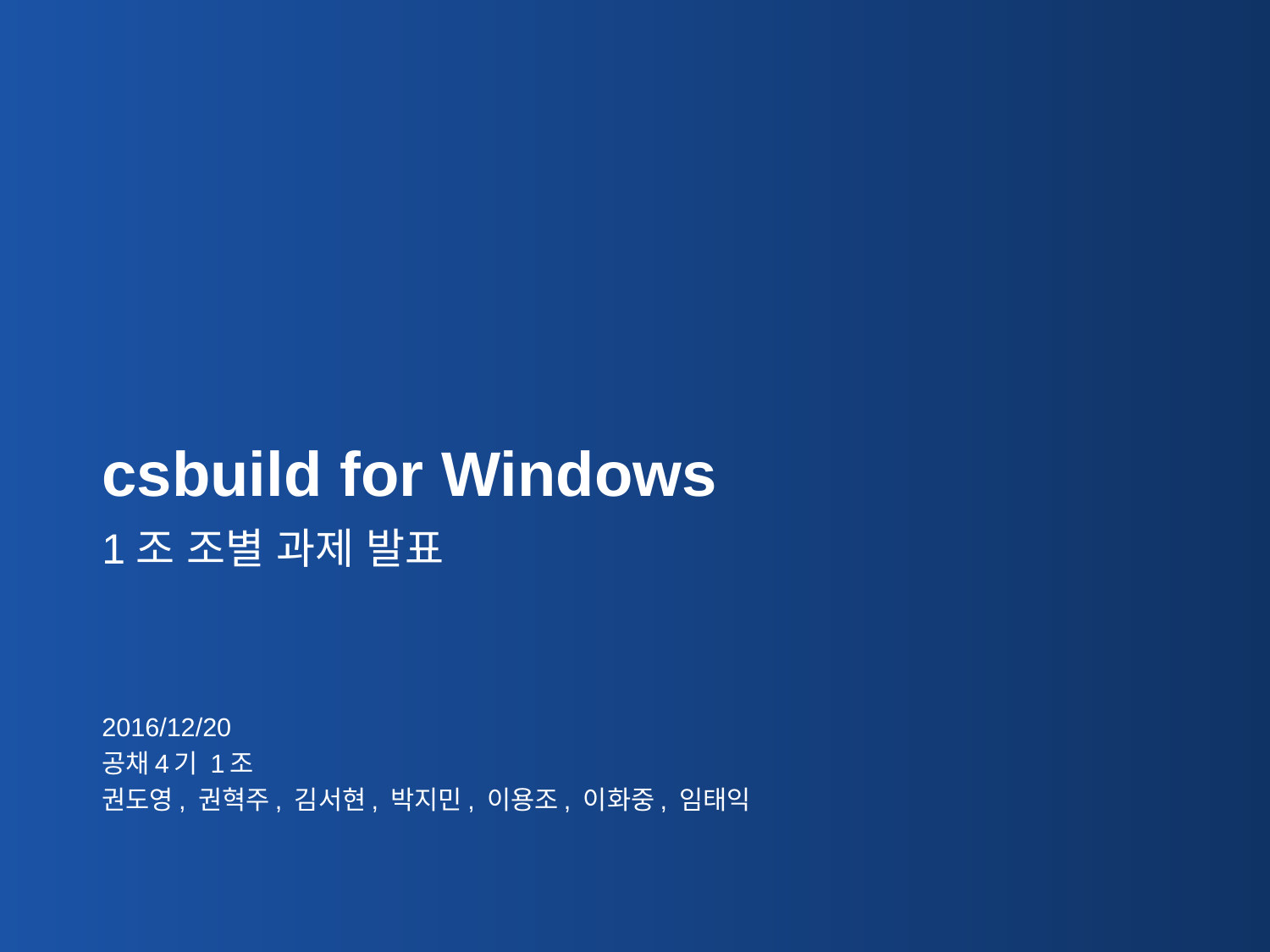

# csbuild for Windows
1조 조별 과제 발표
2016/12/20
공채4기 1조
권도영, 권혁주, 김서현, 박지민, 이용조, 이화중, 임태익